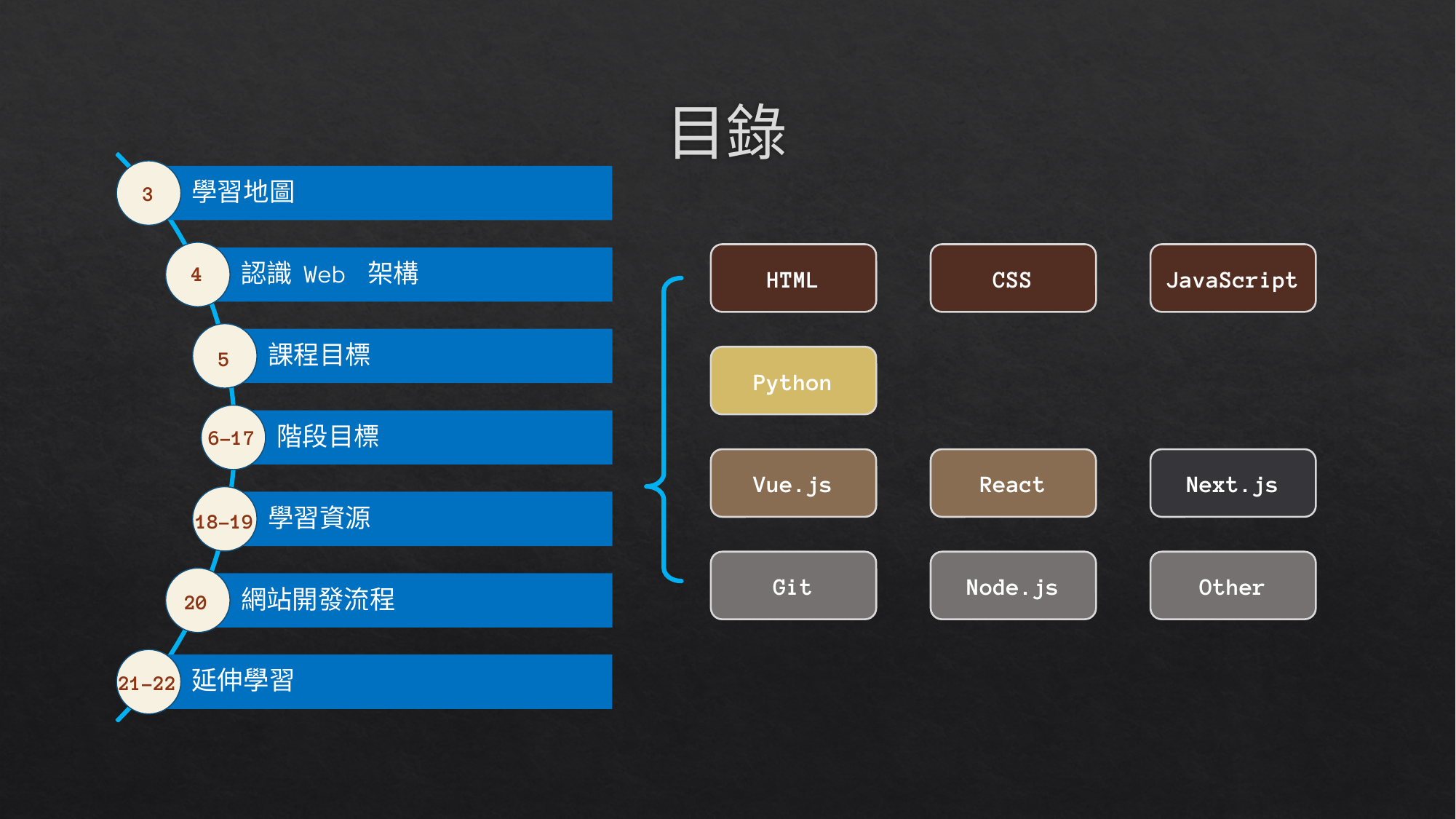

# 目錄
學習地圖
認識 Web 架構
課程目標
階段目標
學習資源
網站開發流程
延伸學習
3
HTML
CSS
JavaScript
4

5
Python
6-17
Vue.js
React
Next.js
18-19
Git
Node.js
Other
20
21-22